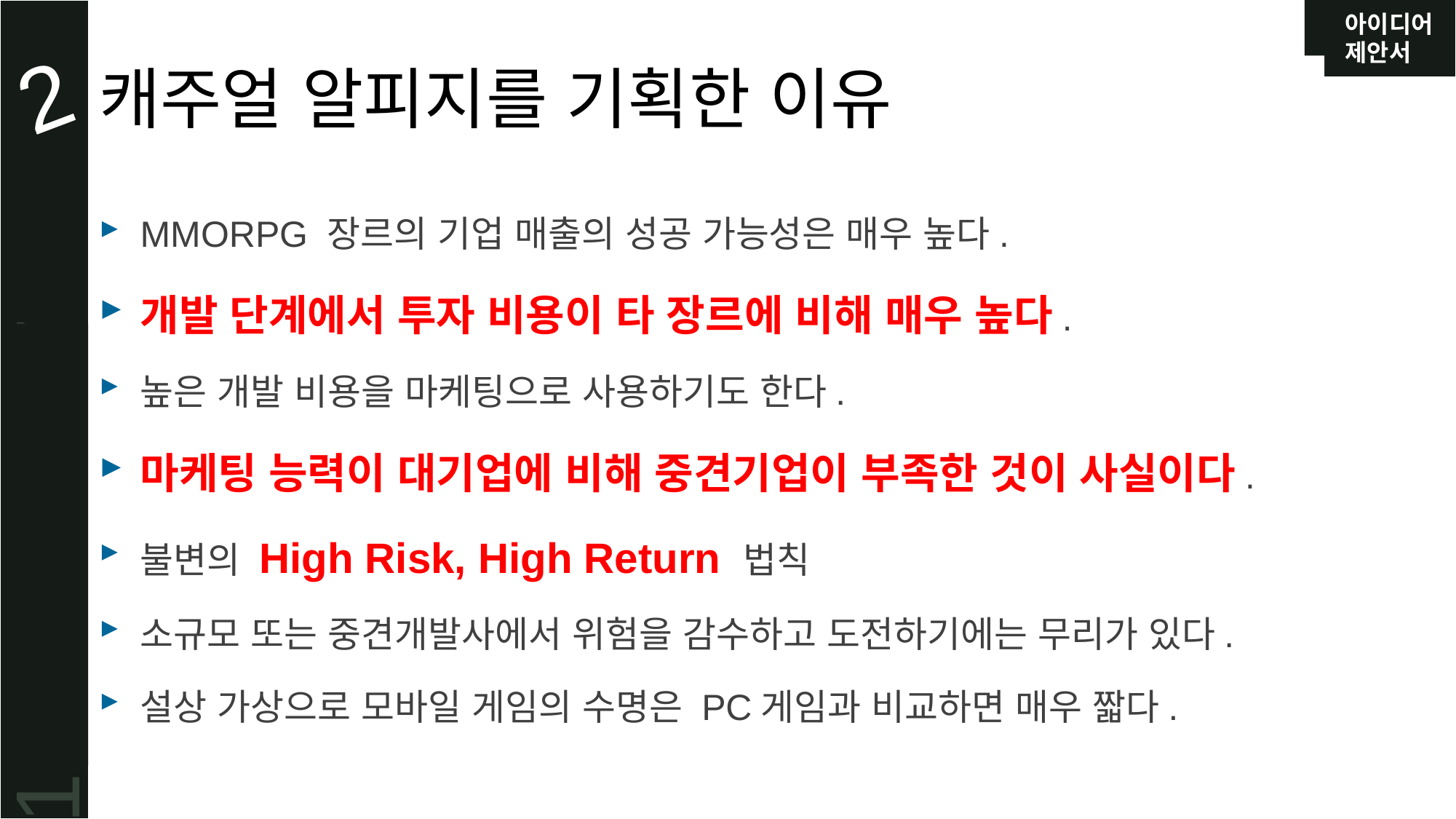

# 캐주얼 알피지를 기획한 이유
2
MMORPG 장르의 기업 매출의 성공 가능성은 매우 높다.
개발 단계에서 투자 비용이 타 장르에 비해 매우 높다.
높은 개발 비용을 마케팅으로 사용하기도 한다.
마케팅 능력이 대기업에 비해 중견기업이 부족한 것이 사실이다.
불변의 High Risk, High Return 법칙
소규모 또는 중견개발사에서 위험을 감수하고 도전하기에는 무리가 있다.
설상 가상으로 모바일 게임의 수명은 PC게임과 비교하면 매우 짧다.